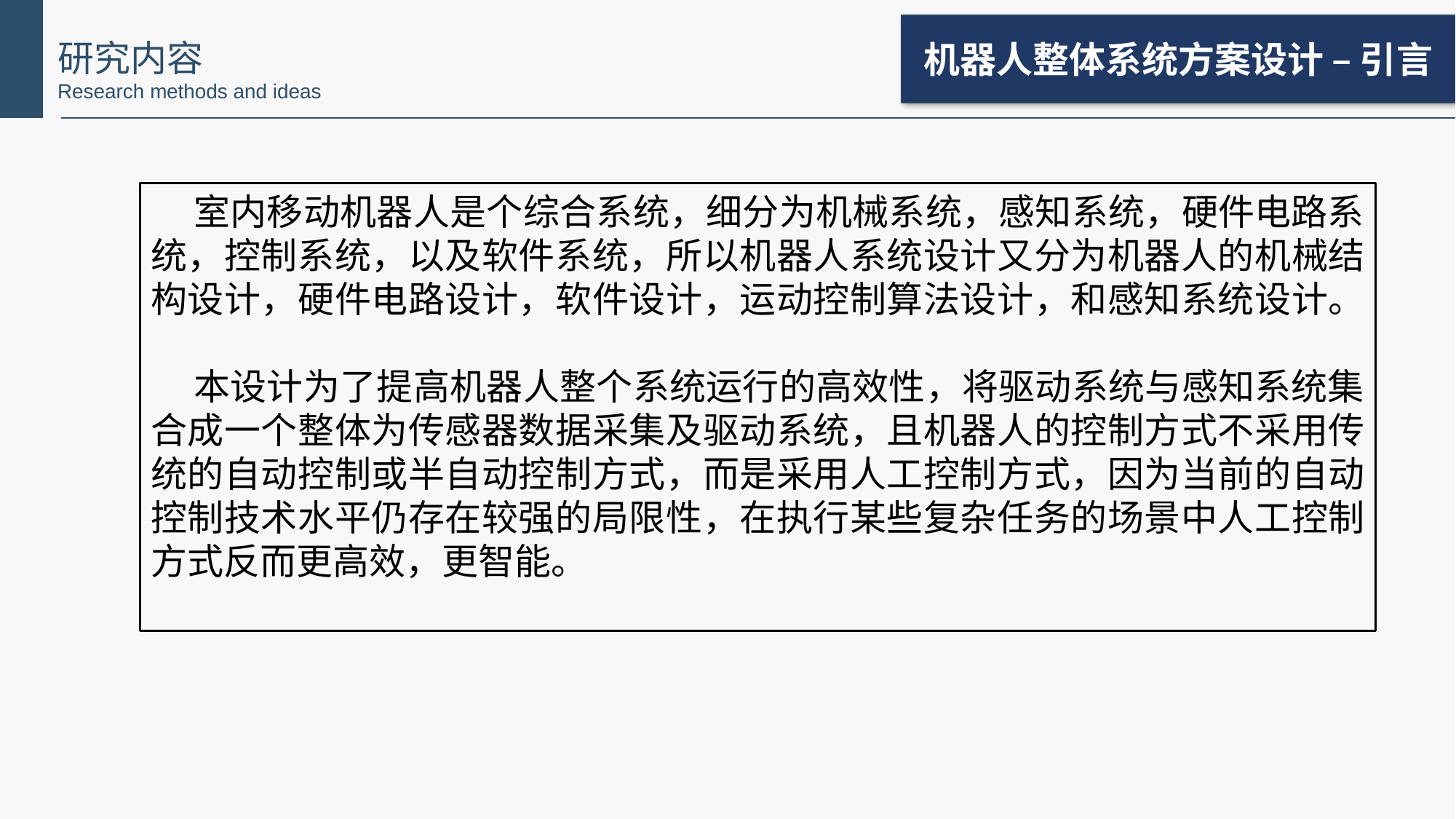

机器人整体系统方案设计 – 引言
研究内容
Research methods and ideas
室内移动机器人是个综合系统，细分为机械系统，感知系统，硬件电路系统，控制系统，以及软件系统，所以机器人系统设计又分为机器人的机械结构设计，硬件电路设计，软件设计，运动控制算法设计，和感知系统设计。
本设计为了提高机器人整个系统运行的高效性，将驱动系统与感知系统集合成一个整体为传感器数据采集及驱动系统，且机器人的控制方式不采用传统的自动控制或半自动控制方式，而是采用人工控制方式，因为当前的自动控制技术水平仍存在较强的局限性，在执行某些复杂任务的场景中人工控制方式反而更高效，更智能。